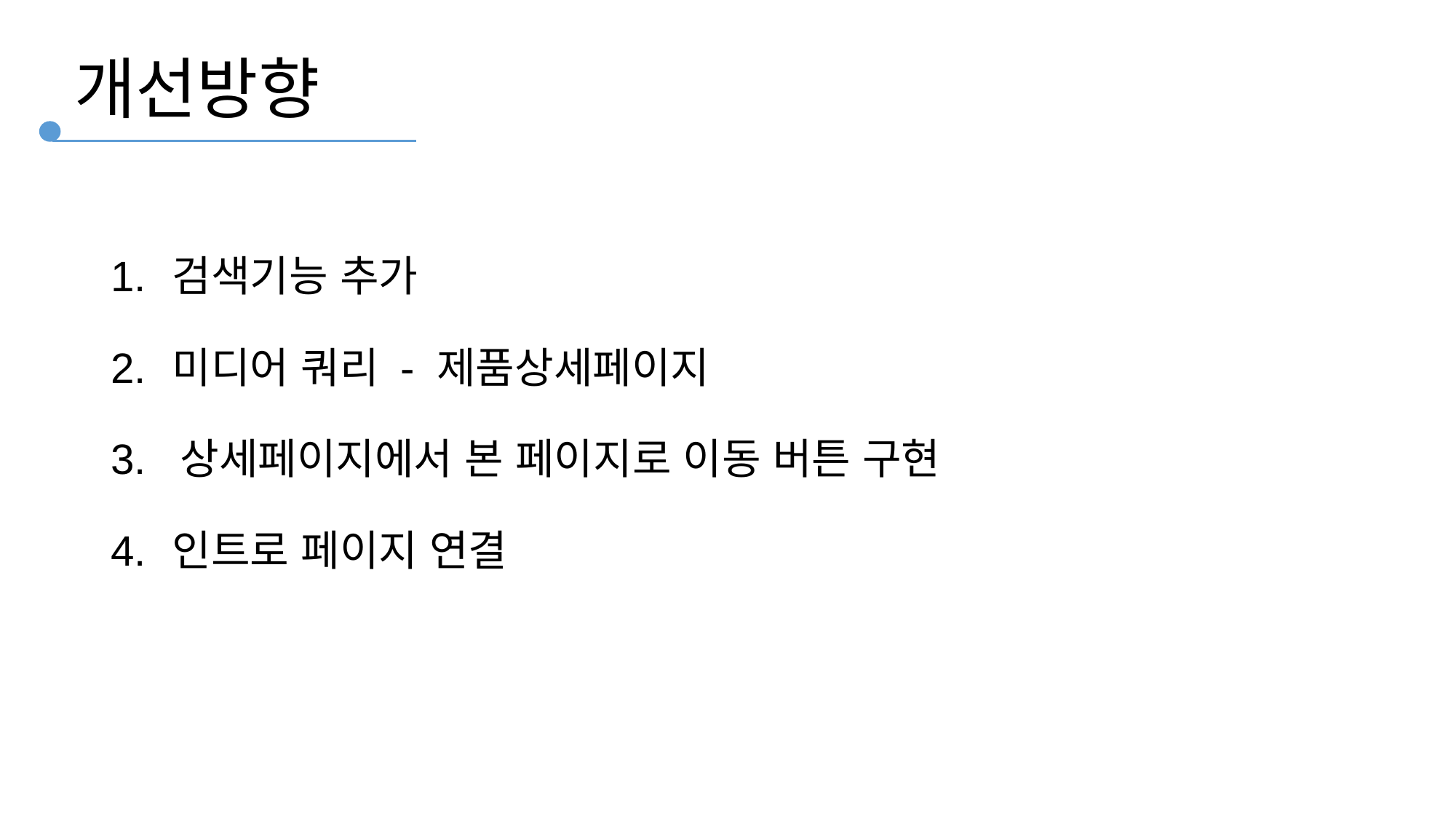

개선방향

검색기능 추가
미디어 쿼리 - 제품상세페이지
3.  상세페이지에서 본 페이지로 이동 버튼 구현
인트로 페이지 연결